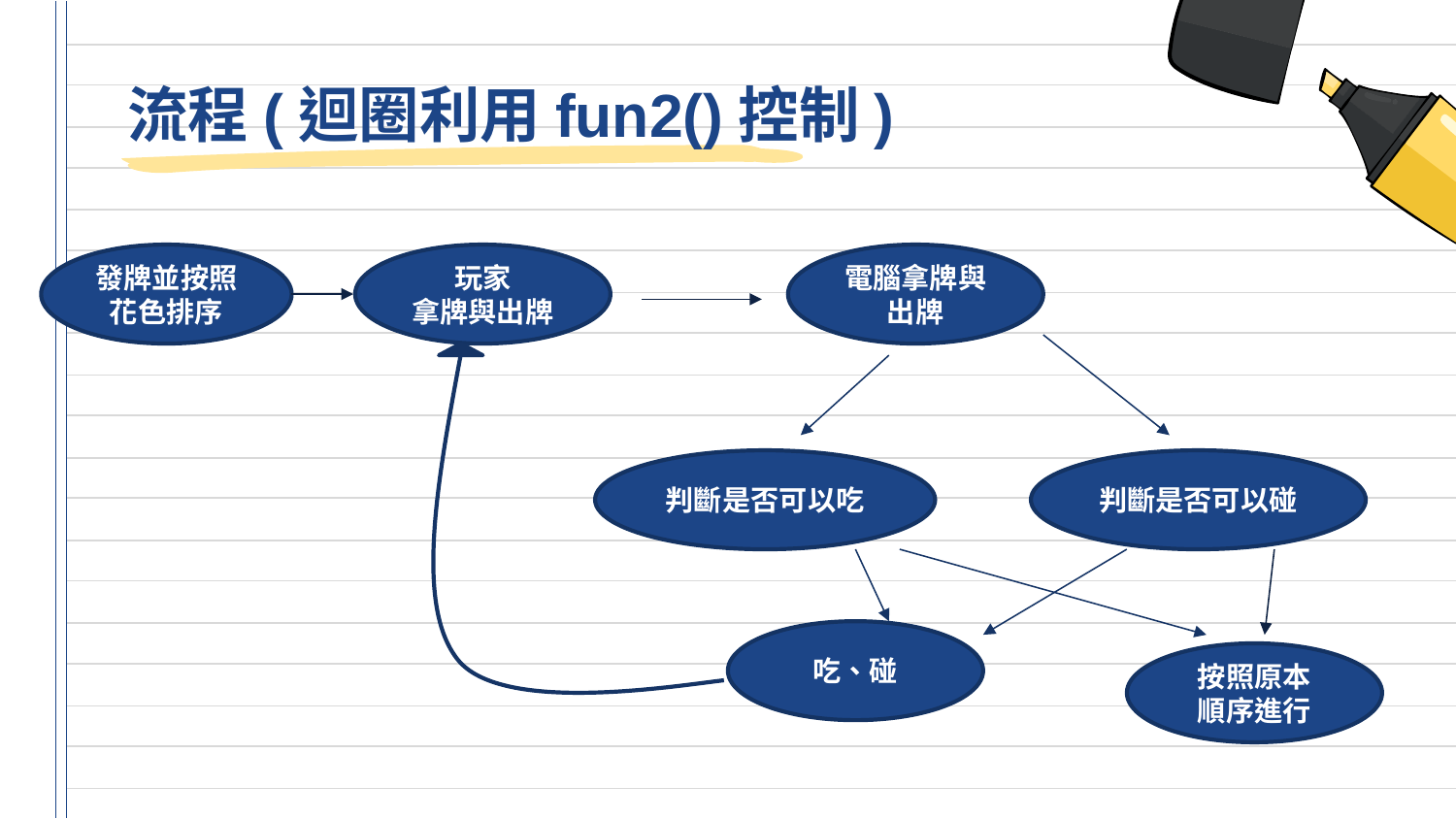

# 流程(迴圈利用fun2()控制)

發牌並按照花色排序
玩家
拿牌與出牌
電腦拿牌與出牌

判斷是否可以吃
判斷是否可以碰
吃、碰
按照原本
順序進行